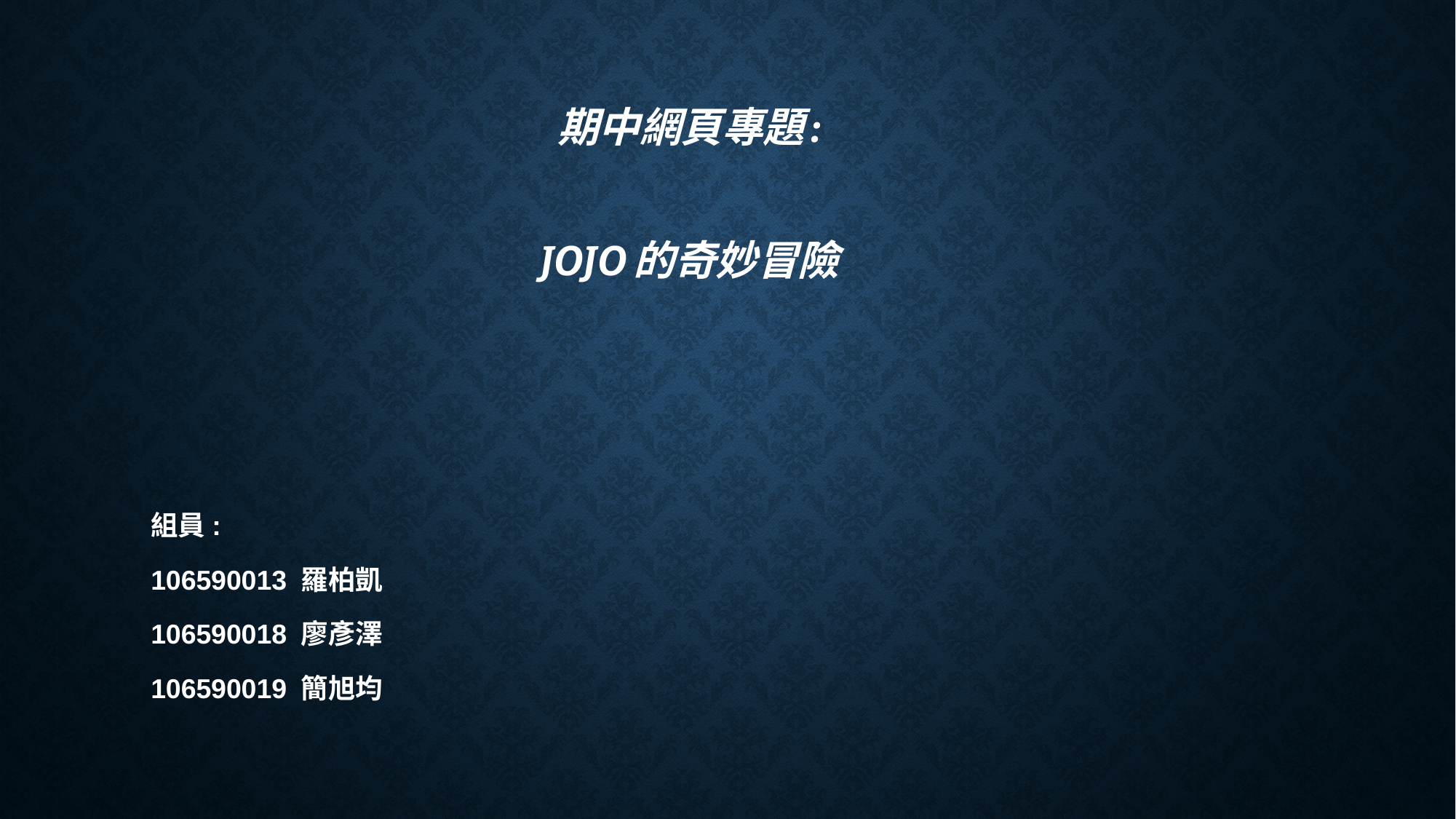

# 期中網頁專題: JOJO的奇妙冒險
組員:
106590013 羅柏凱
106590018 廖彥澤
106590019 簡旭均